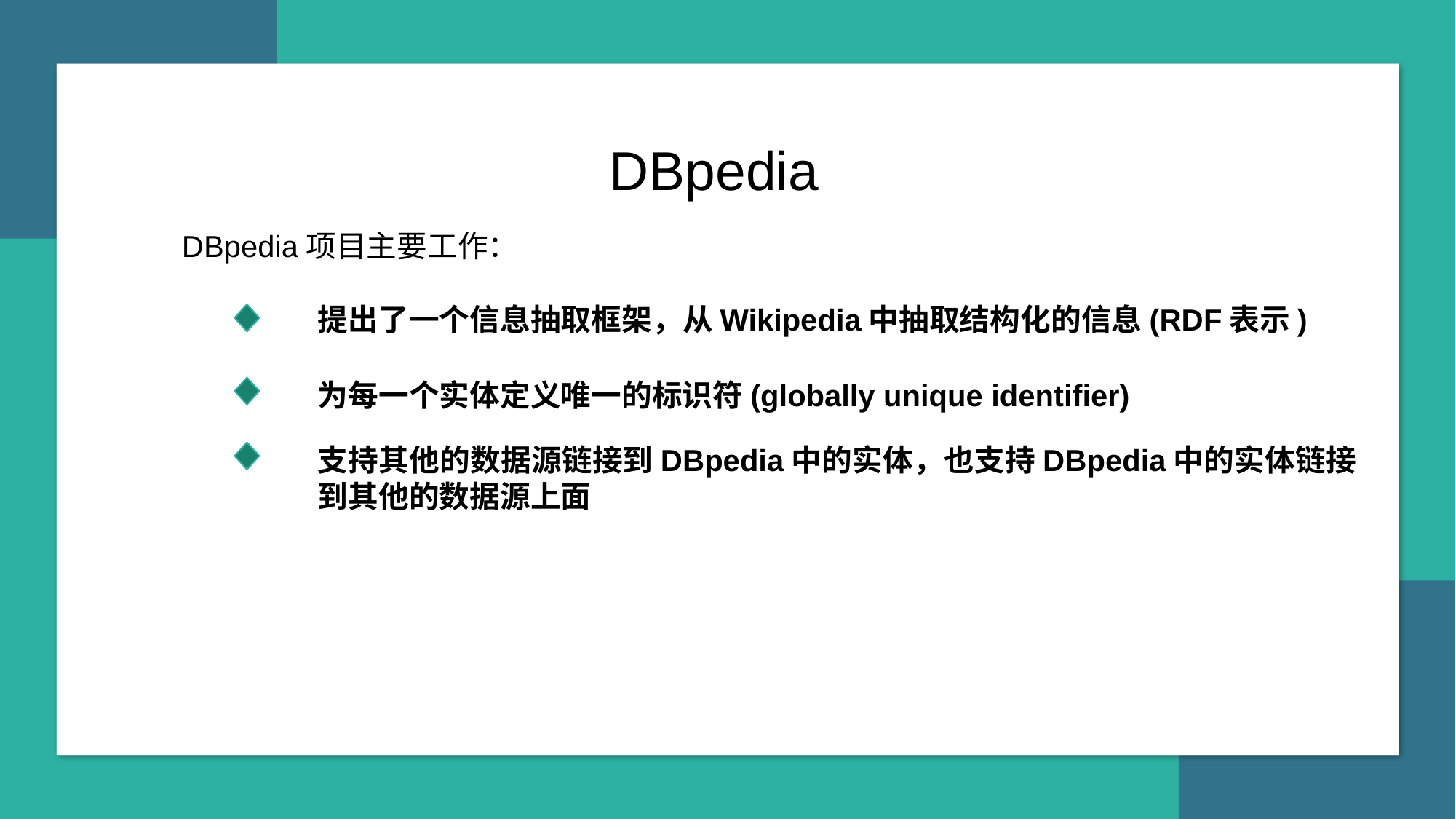

DBpedia
DBpedia项目主要工作：
提出了一个信息抽取框架，从Wikipedia中抽取结构化的信息(RDF表示)

为每一个实体定义唯一的标识符(globally unique identifier)

支持其他的数据源链接到DBpedia中的实体，也支持DBpedia中的实体链接到其他的数据源上面